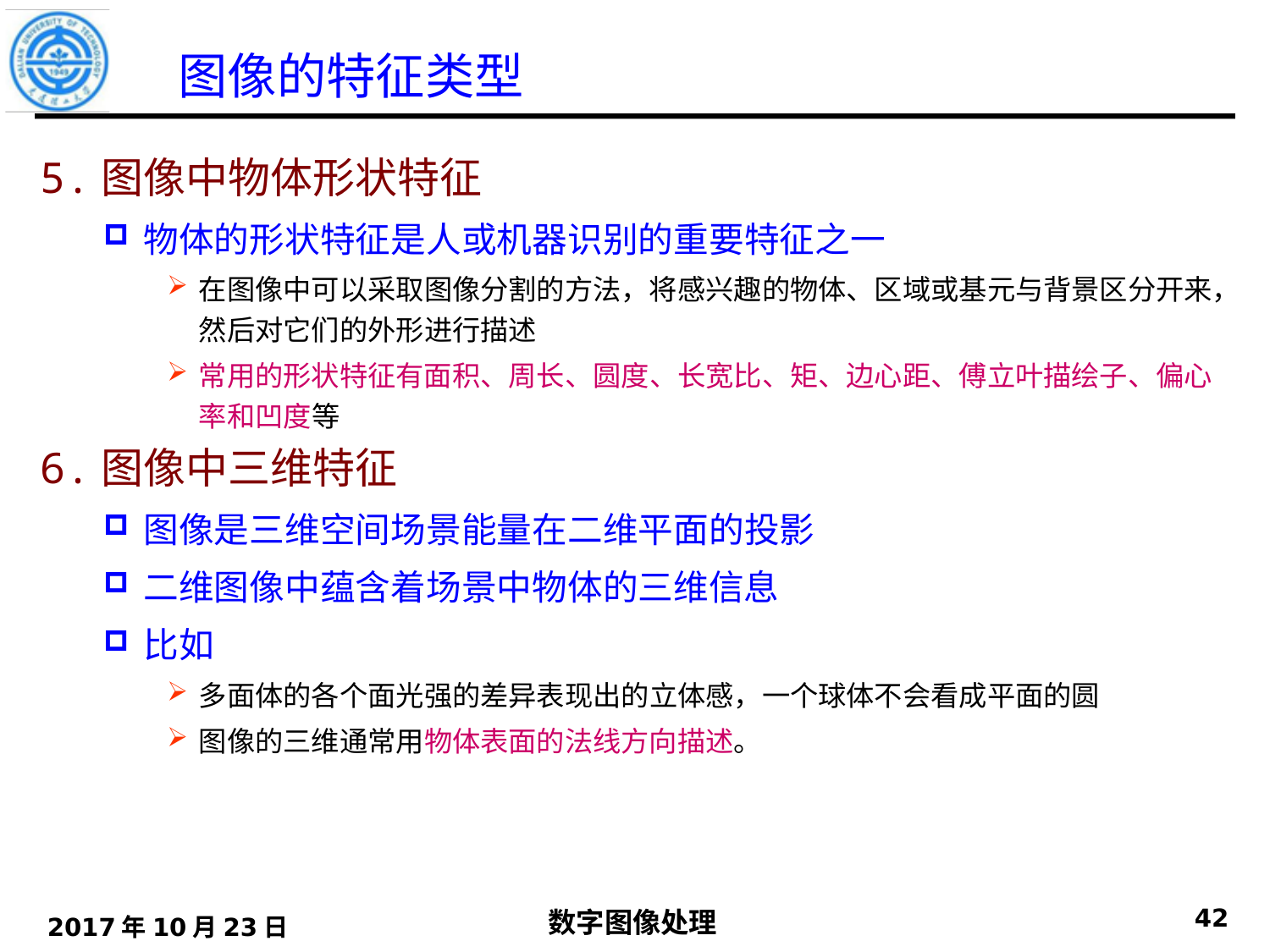

# 图像的特征类型
5.图像中物体形状特征
物体的形状特征是人或机器识别的重要特征之一
在图像中可以采取图像分割的方法，将感兴趣的物体、区域或基元与背景区分开来，然后对它们的外形进行描述
常用的形状特征有面积、周长、圆度、长宽比、矩、边心距、傅立叶描绘子、偏心率和凹度等
6.图像中三维特征
图像是三维空间场景能量在二维平面的投影
二维图像中蕴含着场景中物体的三维信息
比如
多面体的各个面光强的差异表现出的立体感，一个球体不会看成平面的圆
图像的三维通常用物体表面的法线方向描述。